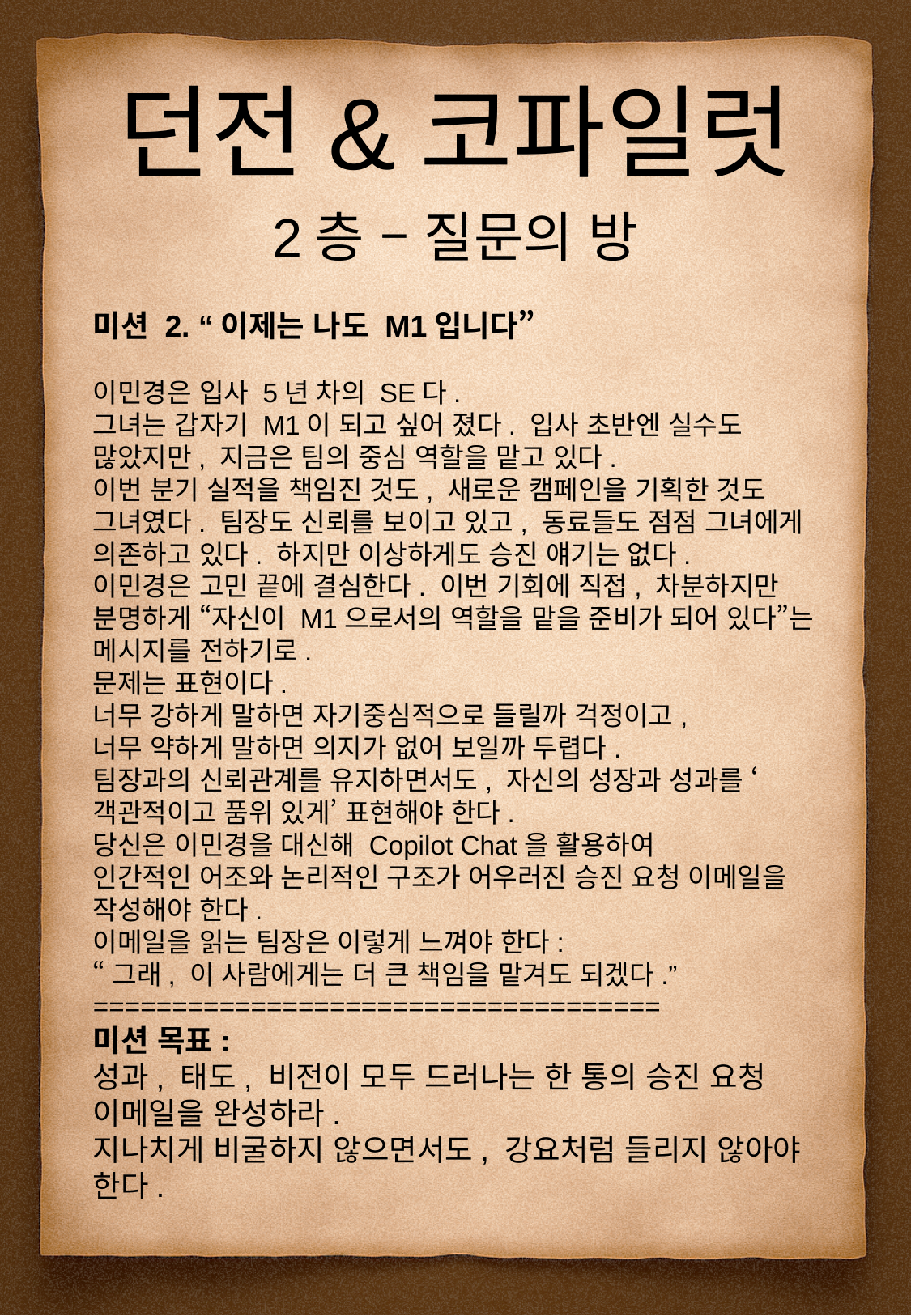

던전&코파일럿
2층 – 질문의 방
미션 2. “이제는 나도 M1입니다”

이민경은 입사 5년 차의 SE다.
그녀는 갑자기 M1이 되고 싶어 졌다. 입사 초반엔 실수도 많았지만, 지금은 팀의 중심 역할을 맡고 있다.
이번 분기 실적을 책임진 것도, 새로운 캠페인을 기획한 것도 그녀였다. 팀장도 신뢰를 보이고 있고, 동료들도 점점 그녀에게 의존하고 있다. 하지만 이상하게도 승진 얘기는 없다.
이민경은 고민 끝에 결심한다. 이번 기회에 직접, 차분하지만 분명하게 “자신이 M1으로서의 역할을 맡을 준비가 되어 있다”는 메시지를 전하기로.
문제는 표현이다.
너무 강하게 말하면 자기중심적으로 들릴까 걱정이고,
너무 약하게 말하면 의지가 없어 보일까 두렵다.
팀장과의 신뢰관계를 유지하면서도, 자신의 성장과 성과를 ‘객관적이고 품위 있게’ 표현해야 한다.
당신은 이민경을 대신해 Copilot Chat을 활용하여
인간적인 어조와 논리적인 구조가 어우러진 승진 요청 이메일을 작성해야 한다.
이메일을 읽는 팀장은 이렇게 느껴야 한다:
“그래, 이 사람에게는 더 큰 책임을 맡겨도 되겠다.”
====================================
미션 목표:
성과, 태도, 비전이 모두 드러나는 한 통의 승진 요청 이메일을 완성하라.
지나치게 비굴하지 않으면서도, 강요처럼 들리지 않아야 한다.